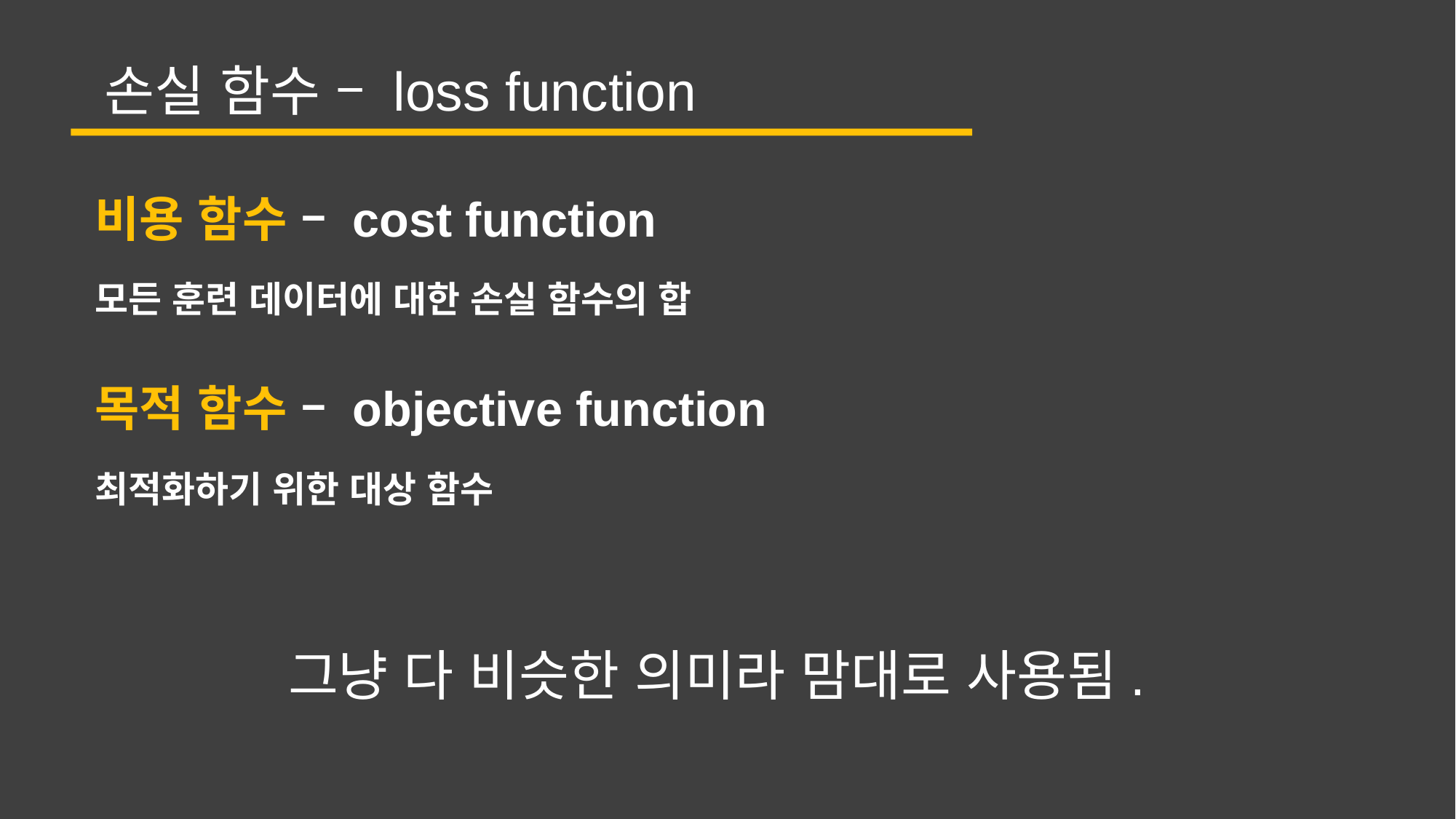

손실 함수 – loss function

비용 함수 – cost function
모든 훈련 데이터에 대한 손실 함수의 합
목적 함수 – objective function
최적화하기 위한 대상 함수
그냥 다 비슷한 의미라 맘대로 사용됨.